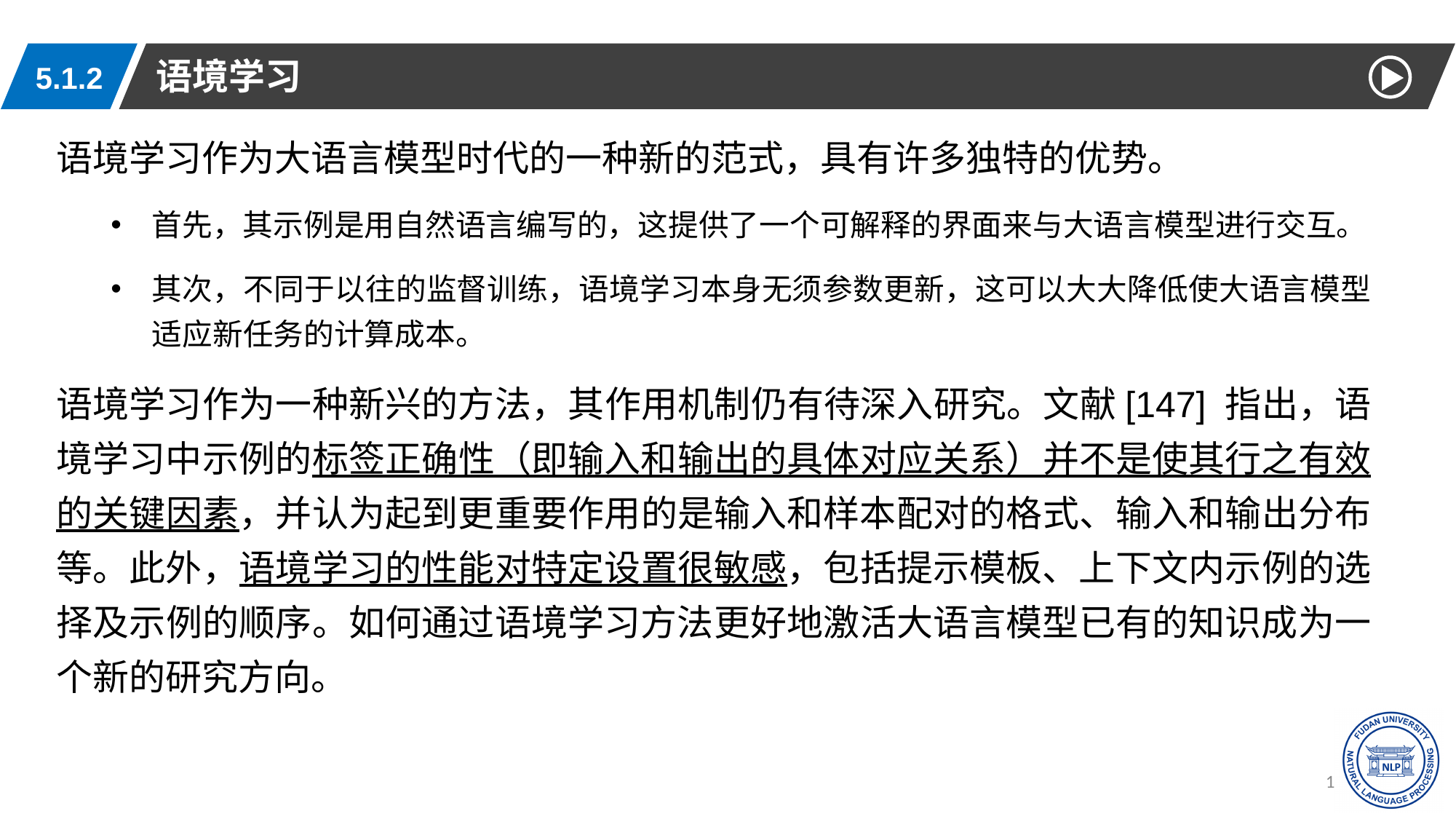

语境学习
5.1.2

语境学习作为大语言模型时代的一种新的范式，具有许多独特的优势。
首先，其示例是用自然语言编写的，这提供了一个可解释的界面来与大语言模型进行交互。
其次，不同于以往的监督训练，语境学习本身无须参数更新，这可以大大降低使大语言模型适应新任务的计算成本。
语境学习作为一种新兴的方法，其作用机制仍有待深入研究。文献[147] 指出，语境学习中示例的标签正确性（即输入和输出的具体对应关系）并不是使其行之有效的关键因素，并认为起到更重要作用的是输入和样本配对的格式、输入和输出分布等。此外，语境学习的性能对特定设置很敏感，包括提示模板、上下文内示例的选择及示例的顺序。如何通过语境学习方法更好地激活大语言模型已有的知识成为一个新的研究方向。
12